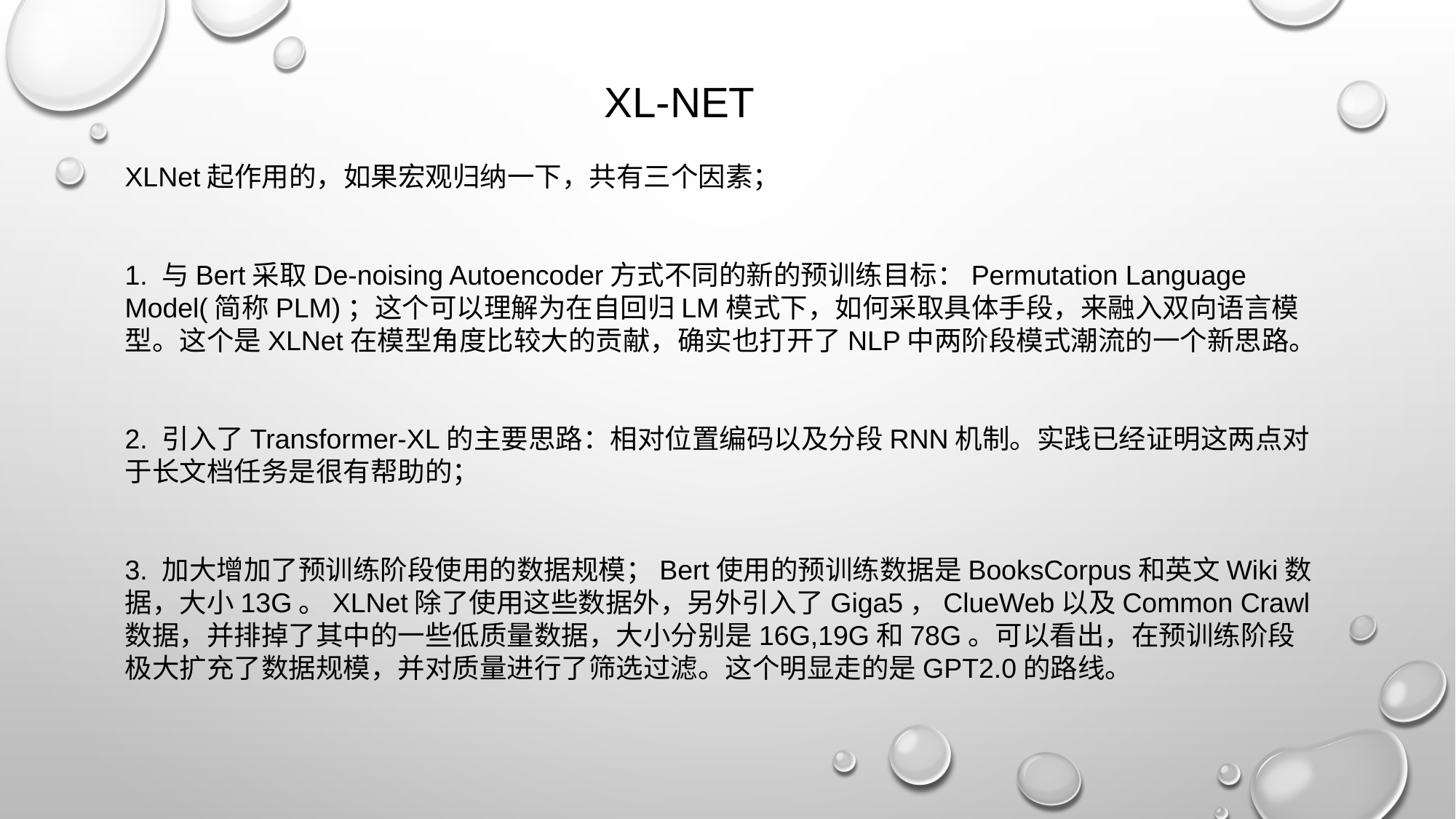

XL-NET
XLNet起作用的，如果宏观归纳一下，共有三个因素；

1. 与Bert采取De-noising Autoencoder方式不同的新的预训练目标：Permutation Language Model(简称PLM)；这个可以理解为在自回归LM模式下，如何采取具体手段，来融入双向语言模型。这个是XLNet在模型角度比较大的贡献，确实也打开了NLP中两阶段模式潮流的一个新思路。

2. 引入了Transformer-XL的主要思路：相对位置编码以及分段RNN机制。实践已经证明这两点对于长文档任务是很有帮助的；

3. 加大增加了预训练阶段使用的数据规模；Bert使用的预训练数据是BooksCorpus和英文Wiki数据，大小13G。XLNet除了使用这些数据外，另外引入了Giga5，ClueWeb以及Common Crawl数据，并排掉了其中的一些低质量数据，大小分别是16G,19G和78G。可以看出，在预训练阶段极大扩充了数据规模，并对质量进行了筛选过滤。这个明显走的是GPT2.0的路线。